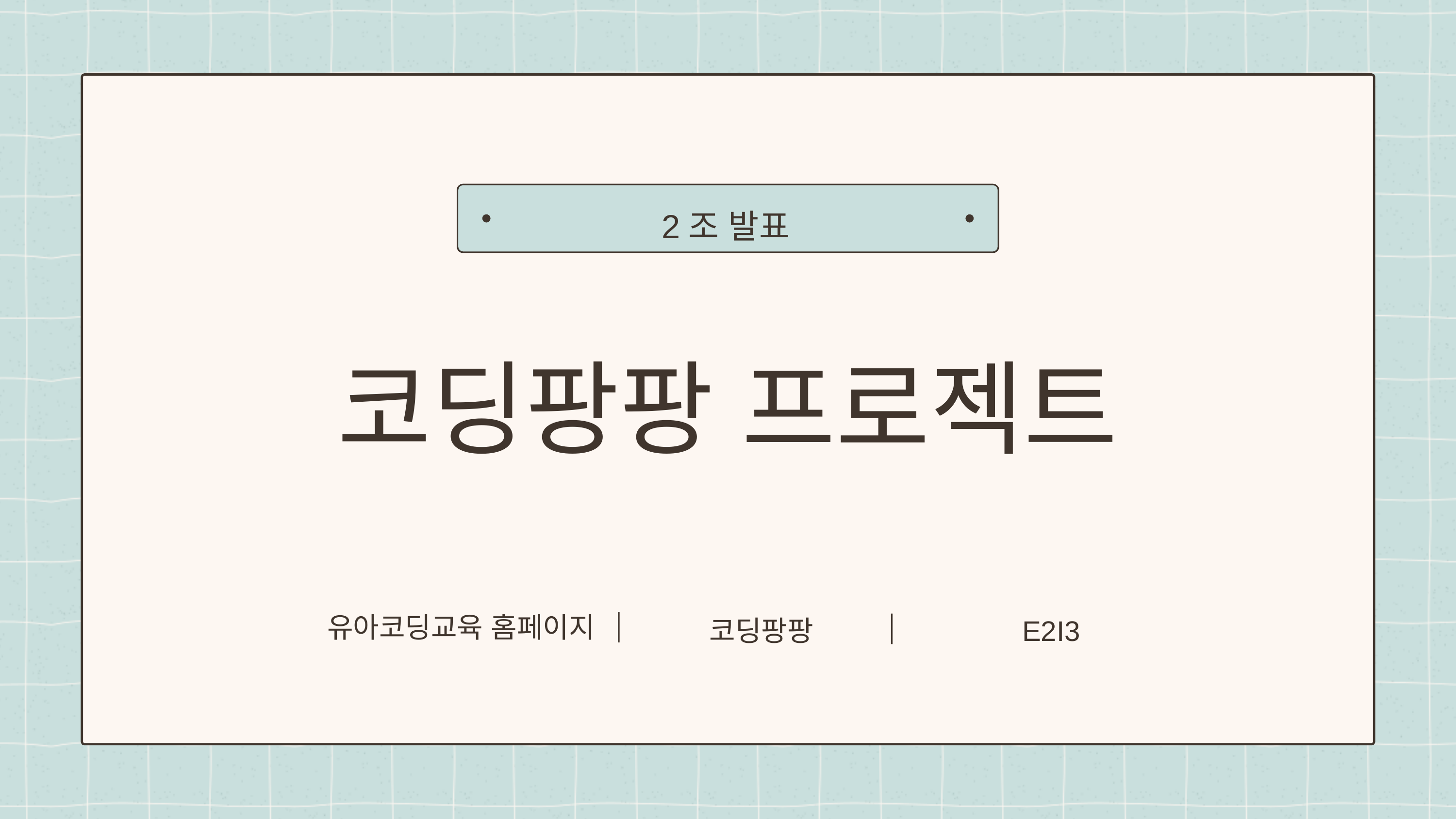

2조 발표

코딩팡팡 프로젝트
유아코딩교육 홈페이지
E2I3
코딩팡팡